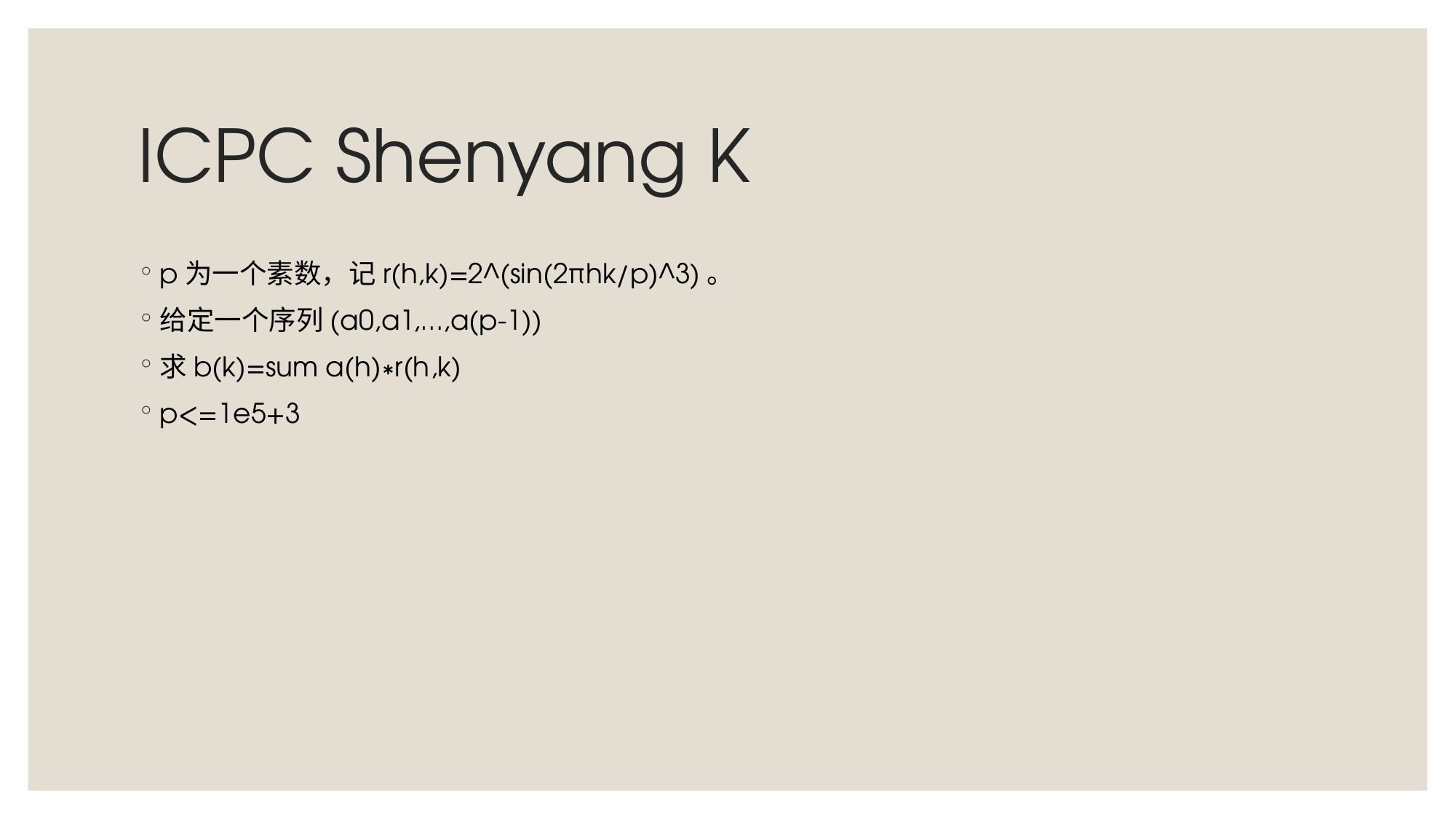

# ICPC Shenyang K
p为一个素数，记r(h,k)=2^(sin(2πhk/p)^3)。
给定一个序列(a0,a1,…,a(p-1))
求b(k)=sum a(h)∗r(h,k)
p<=1e5+3